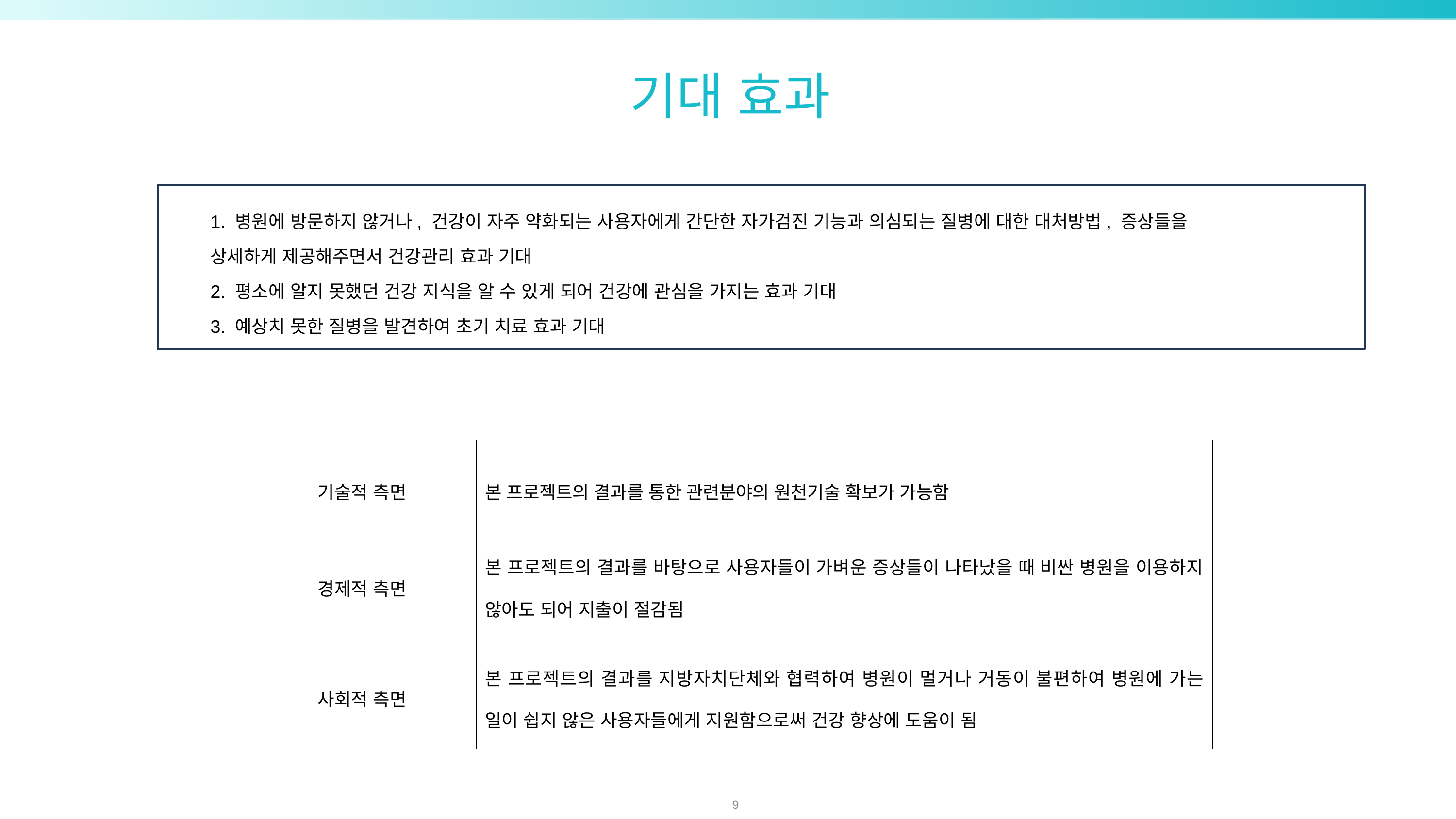

기대 효과
1. 병원에 방문하지 않거나, 건강이 자주 약화되는 사용자에게 간단한 자가검진 기능과 의심되는 질병에 대한 대처방법, 증상들을
상세하게 제공해주면서 건강관리 효과 기대
2. 평소에 알지 못했던 건강 지식을 알 수 있게 되어 건강에 관심을 가지는 효과 기대
3. 예상치 못한 질병을 발견하여 초기 치료 효과 기대
| 기술적 측면 | 본 프로젝트의 결과를 통한 관련분야의 원천기술 확보가 가능함 |
| --- | --- |
| 경제적 측면 | 본 프로젝트의 결과를 바탕으로 사용자들이 가벼운 증상들이 나타났을 때 비싼 병원을 이용하지 않아도 되어 지출이 절감됨 |
| 사회적 측면 | 본 프로젝트의 결과를 지방자치단체와 협력하여 병원이 멀거나 거동이 불편하여 병원에 가는 일이 쉽지 않은 사용자들에게 지원함으로써 건강 향상에 도움이 됨 |
9